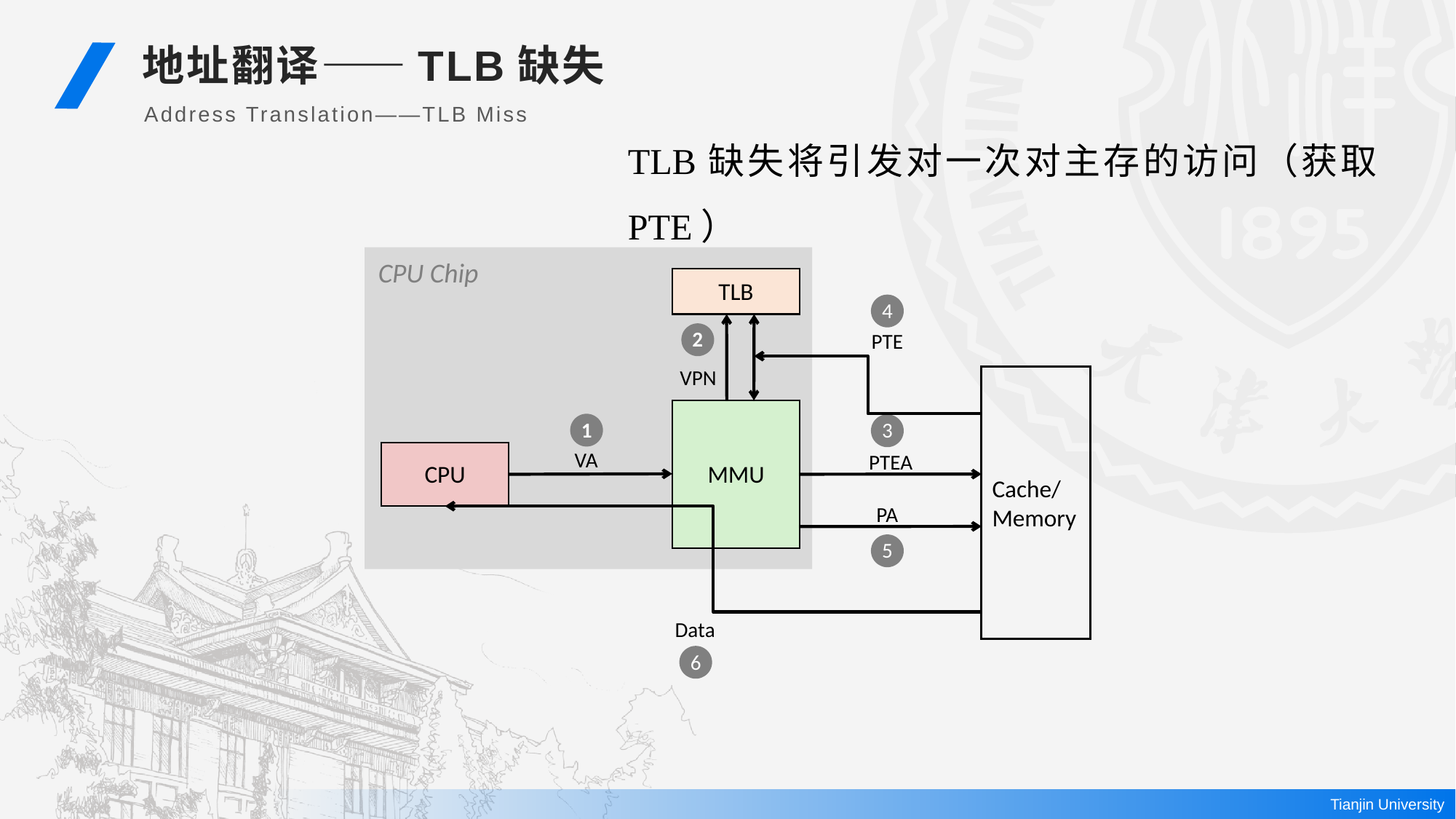

地址翻译——TLB缺失
Address Translation——TLB Miss
TLB缺失将引发对一次对主存的访问（获取PTE）

CPU Chip
TLB
4
PTE
2
VPN
Cache/
Memory
MMU
1
3
PTEA
VA
CPU
PA
5
Data
6